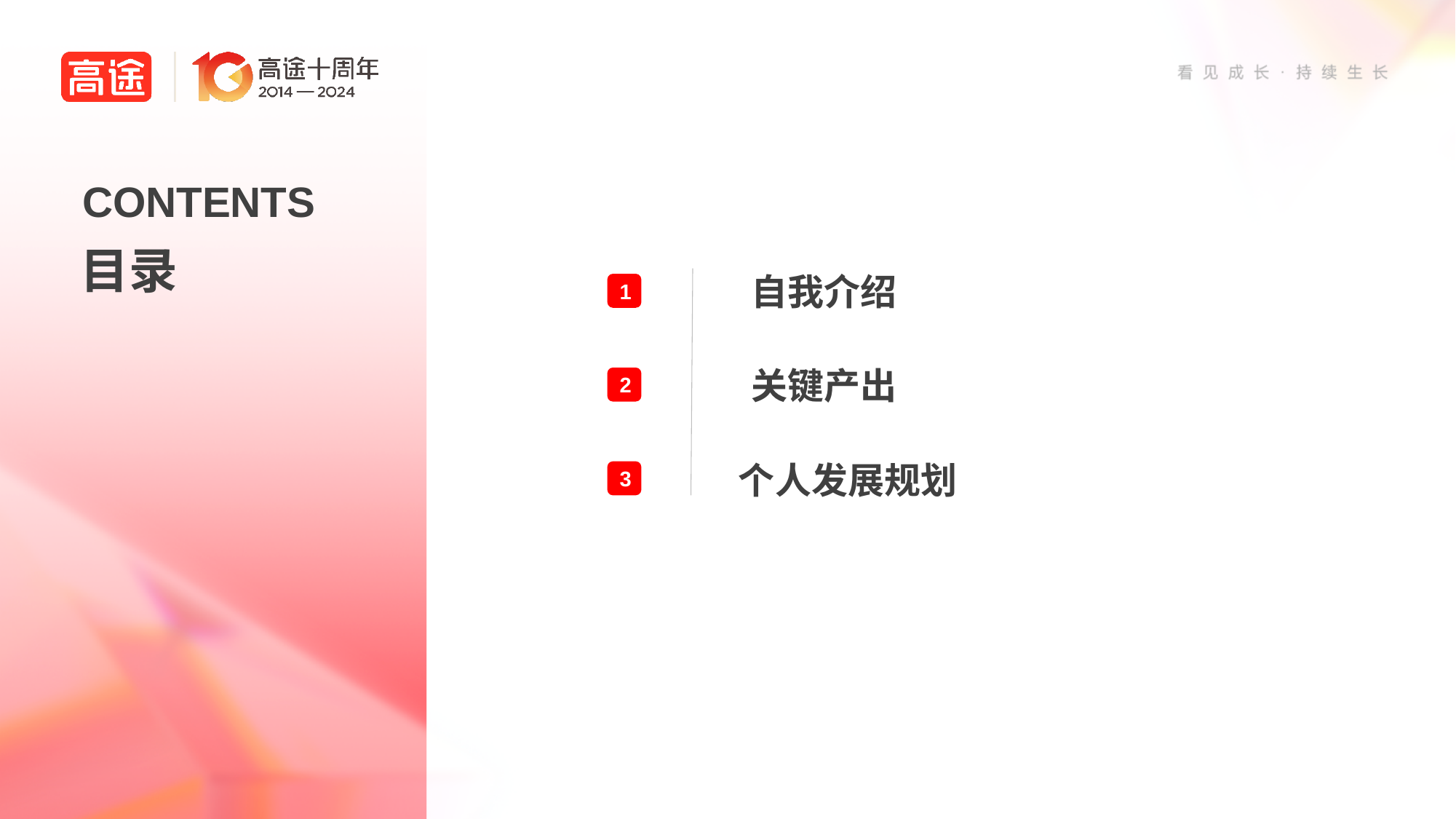

CONTENTS
目录
自我介绍
1
关键产出
2
个人发展规划
3